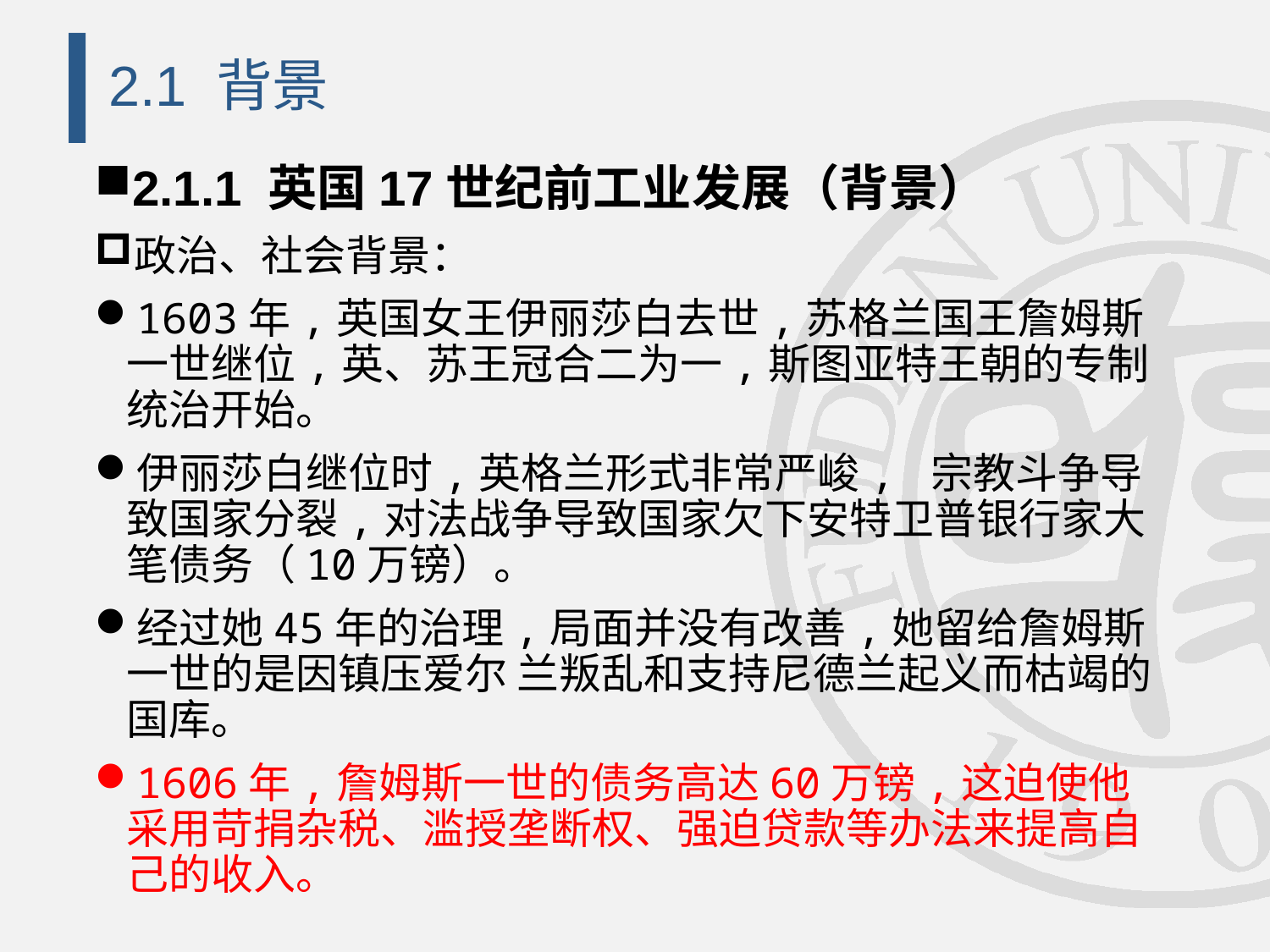

# 2.1 背景
2.1.1 英国17世纪前工业发展（背景）
政治、社会背景：
1603年,英国女王伊丽莎白去世,苏格兰国王詹姆斯一世继位,英、苏王冠合二为一,斯图亚特王朝的专制统治开始。
伊丽莎白继位时,英格兰形式非常严峻, 宗教斗争导致国家分裂,对法战争导致国家欠下安特卫普银行家大笔债务（10万镑）。
经过她45年的治理,局面并没有改善,她留给詹姆斯一世的是因镇压爱尔 兰叛乱和支持尼德兰起义而枯竭的国库。
1606年,詹姆斯一世的债务高达60万镑,这迫使他采用苛捐杂税、滥授垄断权、强迫贷款等办法来提高自己的收入。